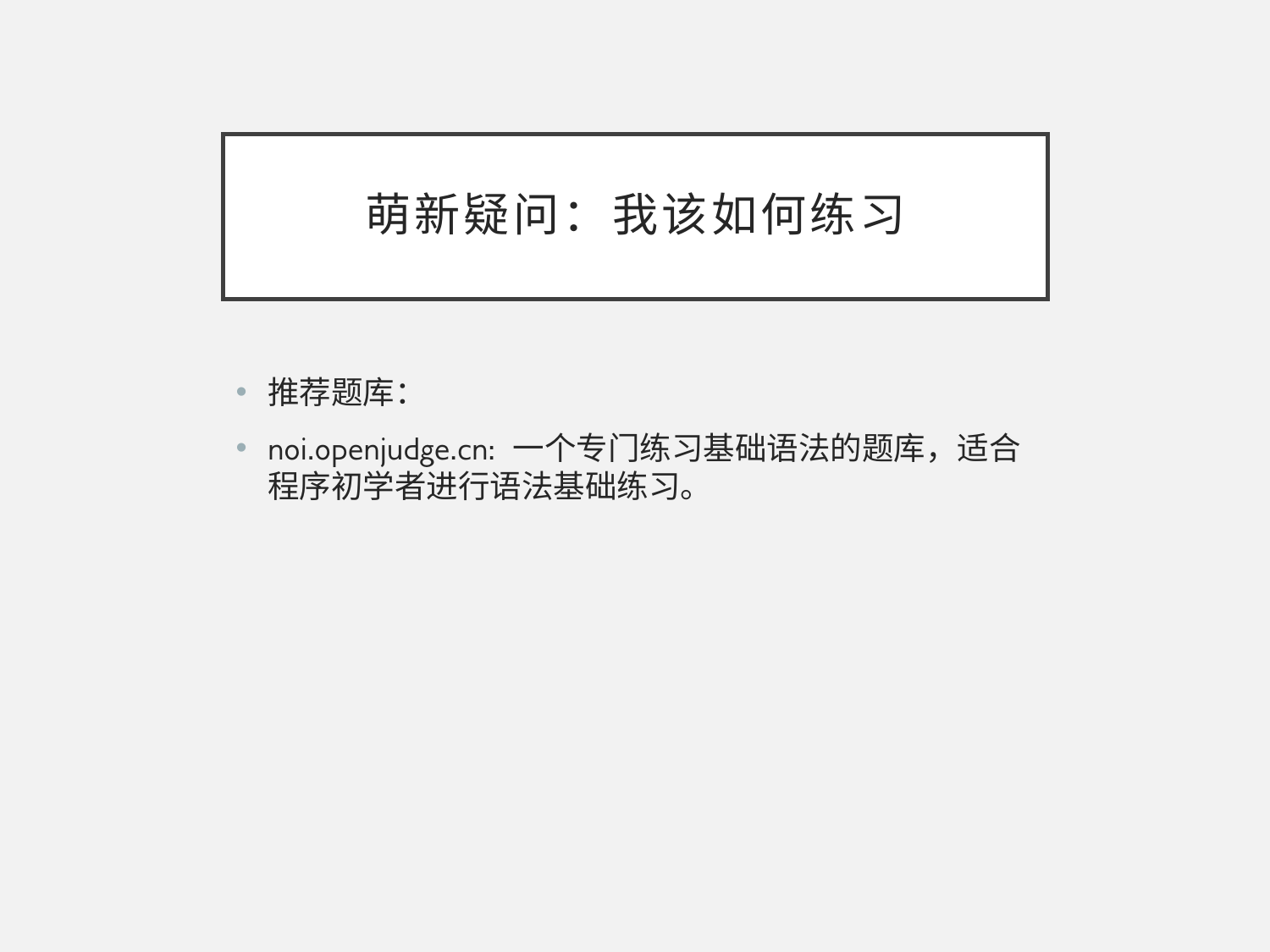

# 萌新疑问：我该如何练习
推荐题库：
noi.openjudge.cn: 一个专门练习基础语法的题库，适合程序初学者进行语法基础练习。